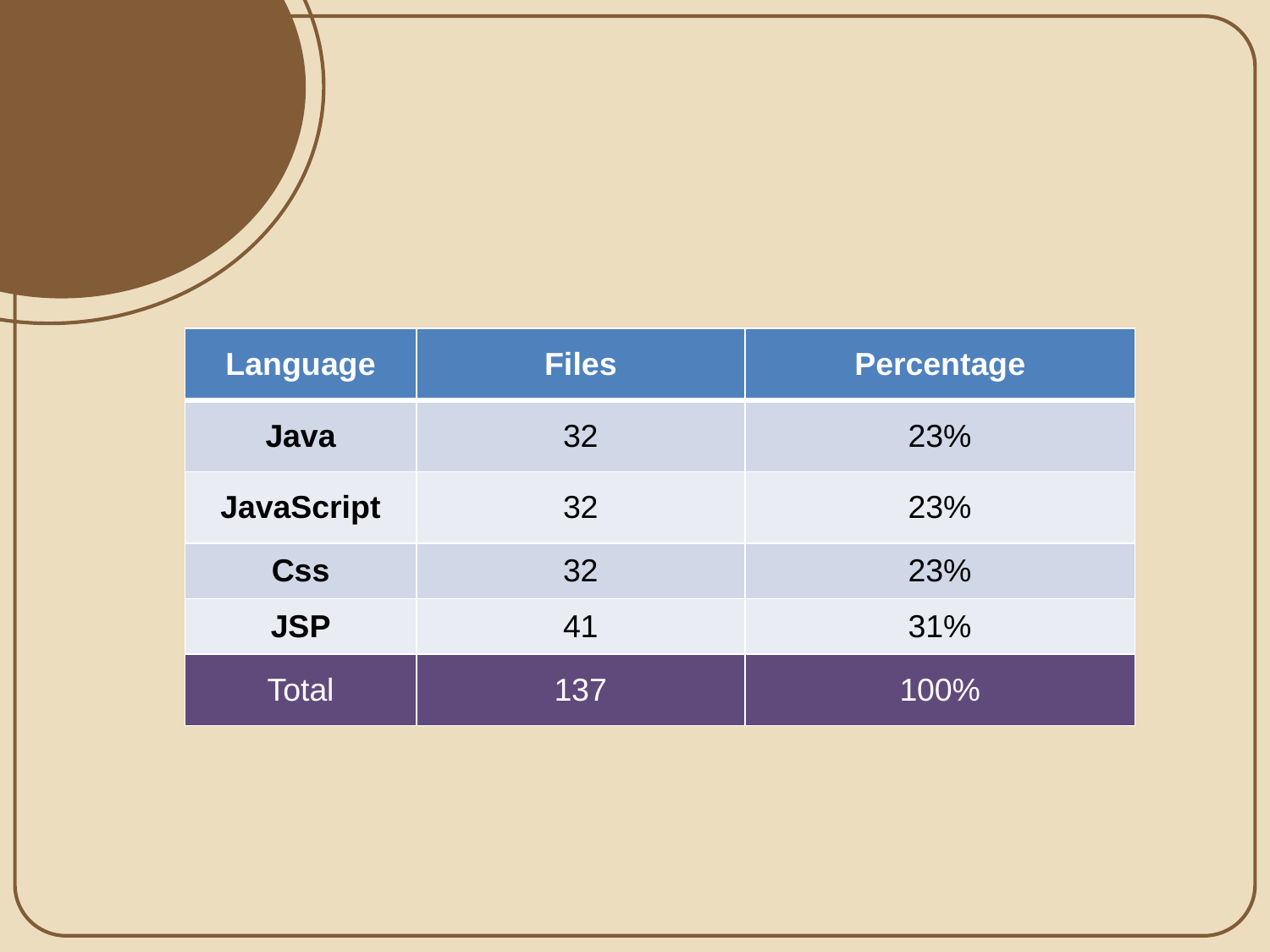

프로젝트
규모 및 구조
| Language | Files | Percentage |
| --- | --- | --- |
| Java | 32 | 23% |
| JavaScript | 32 | 23% |
| Css | 32 | 23% |
| JSP | 41 | 31% |
| Total | 137 | 100% |